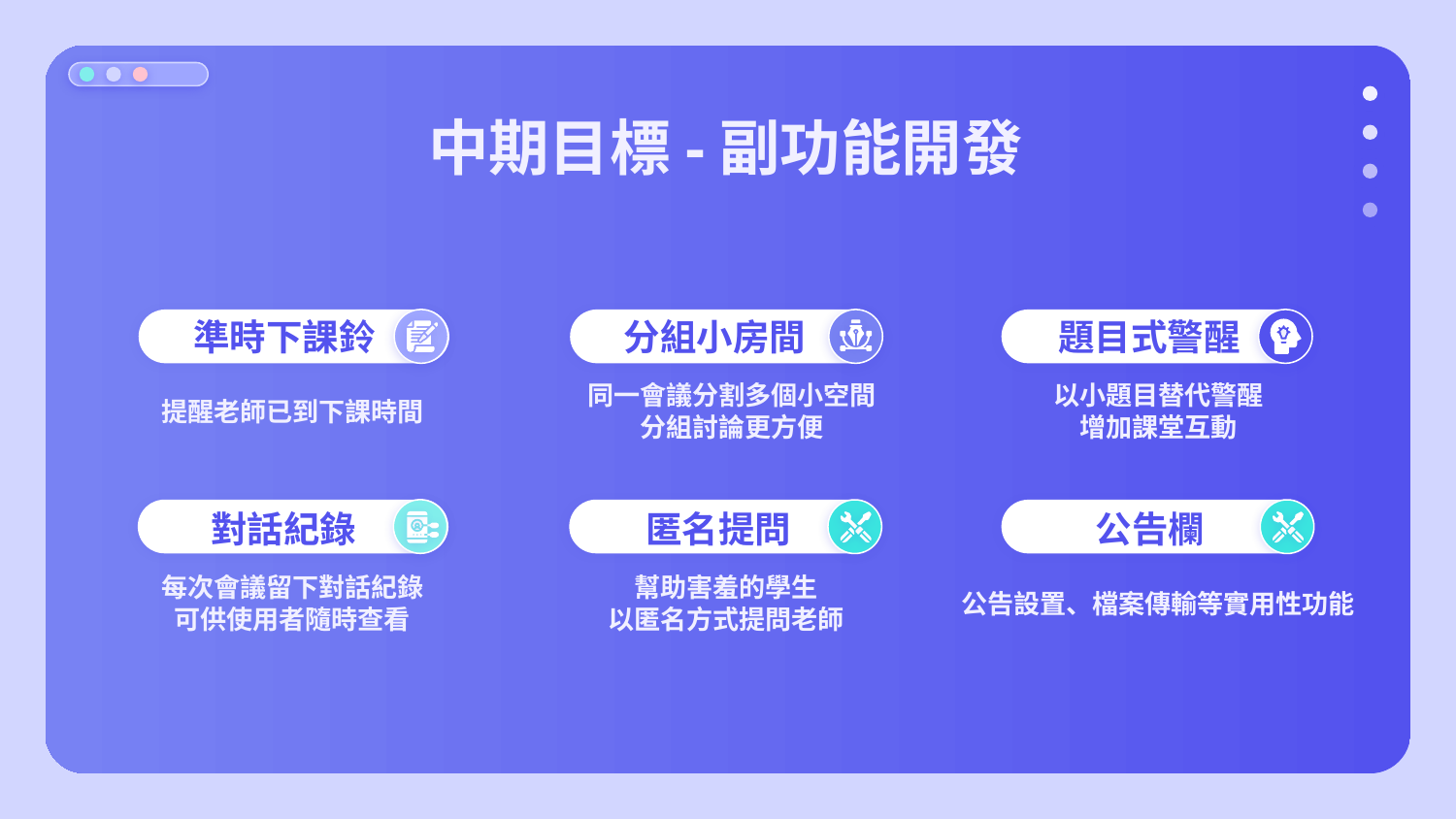

# 中期目標-副功能開發

準時下課鈴
分組小房間
題目式警醒
同一會議分割多個小空間
分組討論更方便
以小題目替代警醒
增加課堂互動
提醒老師已到下課時間

對話紀錄
匿名提問
公告欄
每次會議留下對話紀錄
可供使用者隨時查看
幫助害羞的學生
以匿名方式提問老師
公告設置、檔案傳輸等實用性功能